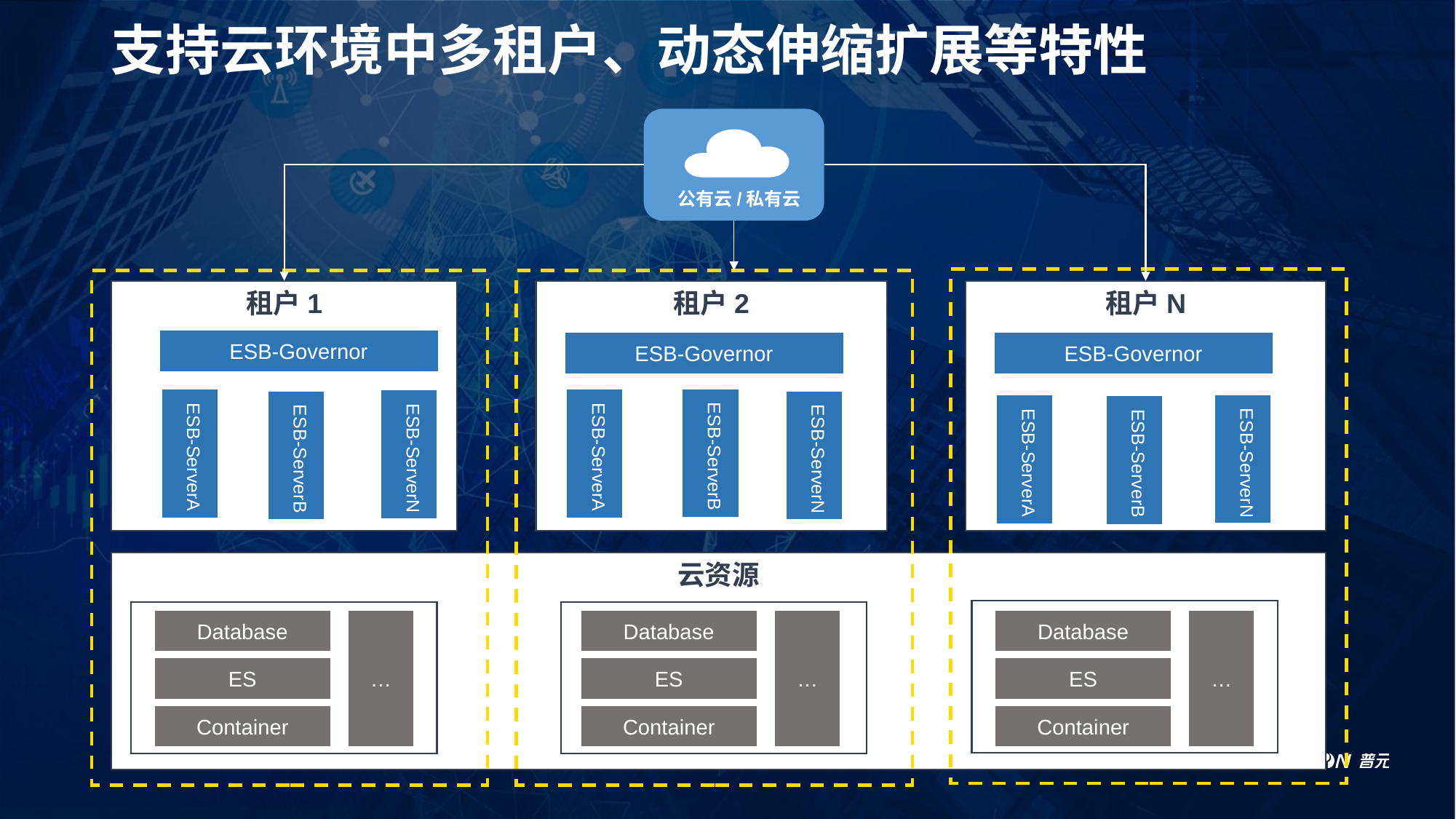

支持云环境中多租户、动态伸缩扩展等特性

公有云/私有云

租户1
租户2
租户N
ESB-Governor
ESB-Governor
ESB-Governor

ESB-ServerB

ESB-ServerA

ESB-ServerA

ESB-ServerN

ESB-ServerB

ESB-ServerN

ESB-ServerN

ESB-ServerA

ESB-ServerB
云资源

Database
…
ES
Container
Database
…
ES
Container
Database
…
ES
Container